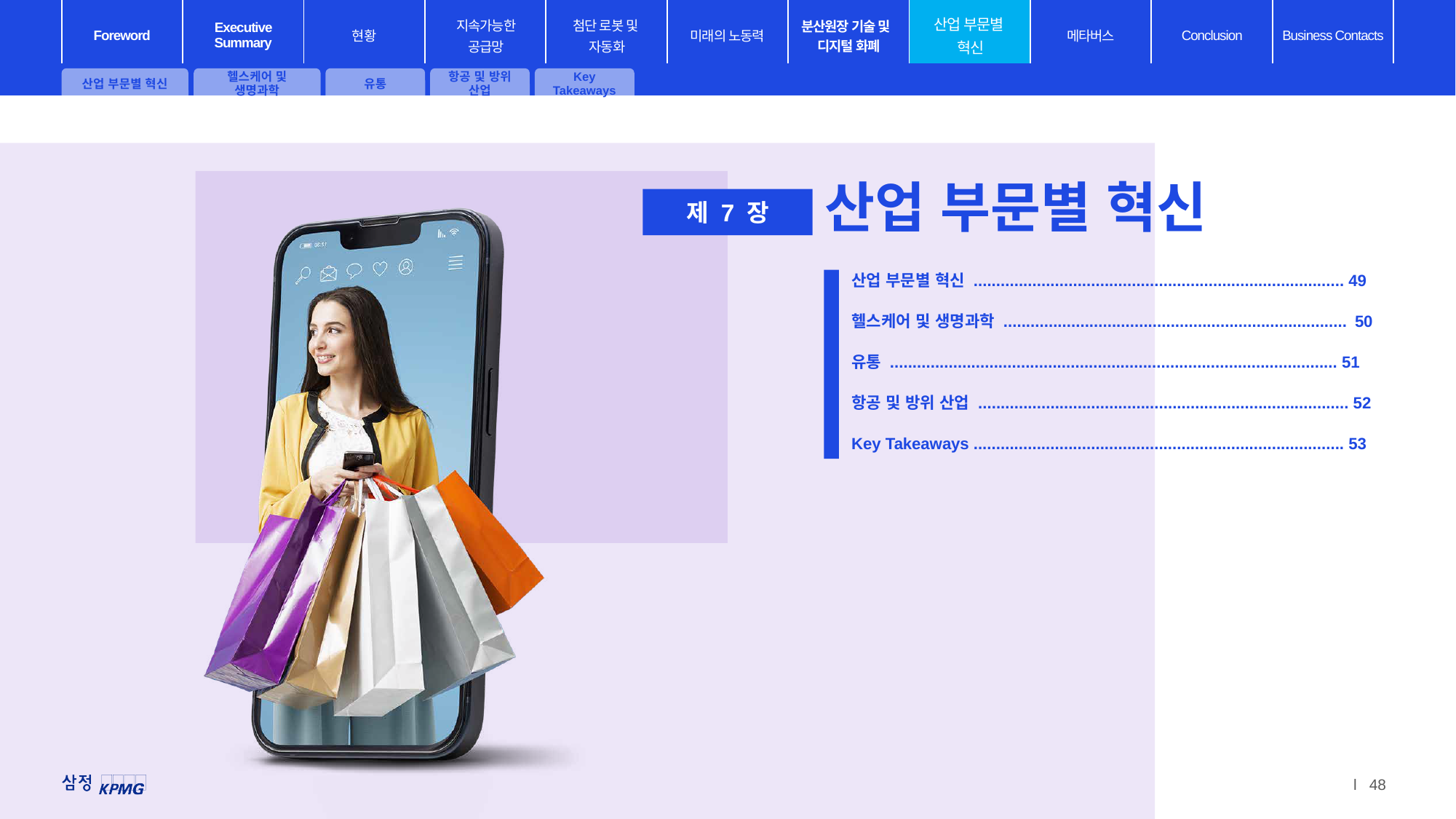

산업 부문별 혁신
헬스케어 및 생명과학
유통
항공 및 방위 산업
Key Takeaways

산업 부문별 혁신

제 7 장
산업 부문별 혁신 .................................................................................. 49

헬스케어 및 생명과학 ............................................................................ 50

유통 ................................................................................................... 51

항공 및 방위 산업 .................................................................................. 52

Key Takeaways .................................................................................. 53

l   48